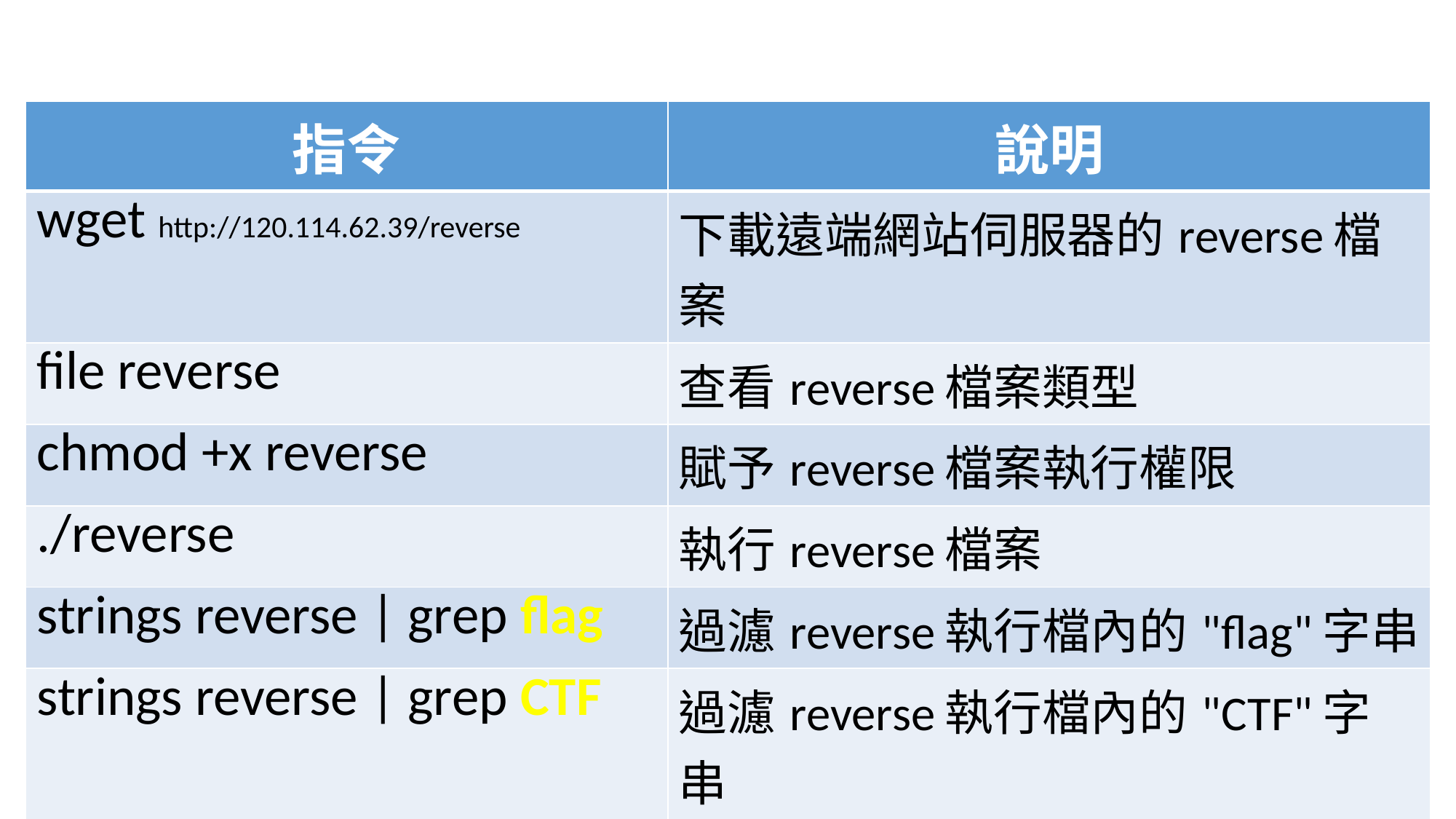

| 指令 | 說明 |
| --- | --- |
| wget http://120.114.62.39/reverse | 下載遠端網站伺服器的reverse檔案 |
| file reverse | 查看reverse檔案類型 |
| chmod +x reverse | 賦予reverse檔案執行權限 |
| ./reverse | 執行reverse檔案 |
| strings reverse | grep flag | 過濾reverse執行檔內的"flag"字串 |
| strings reverse | grep CTF | 過濾reverse執行檔內的"CTF"字串 |